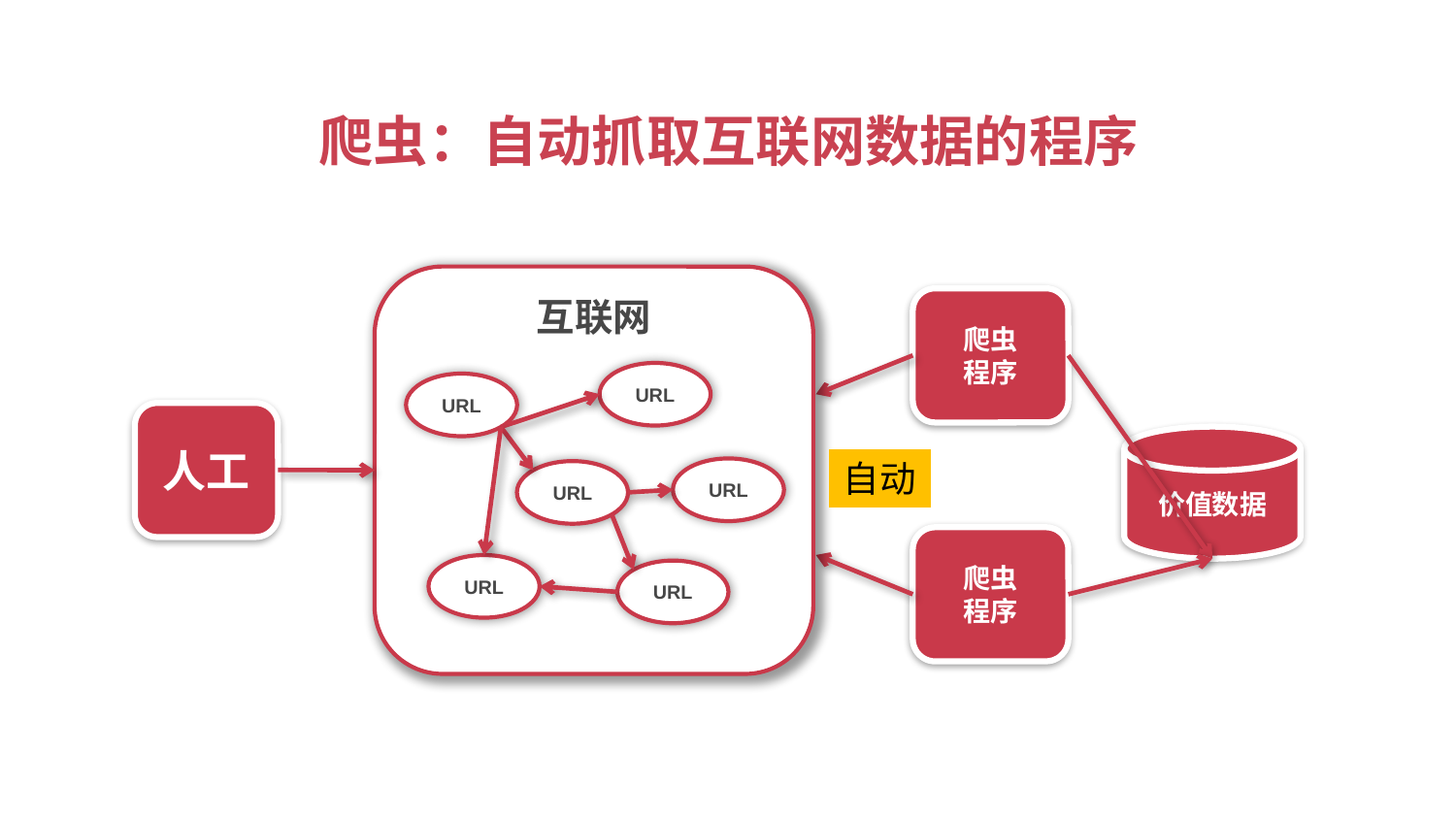

# 爬虫：自动抓取互联网数据的程序
互联网
URL
URL
URL
URL
URL
URL
爬虫
程序
爬虫
程序
人工
价值数据
自动